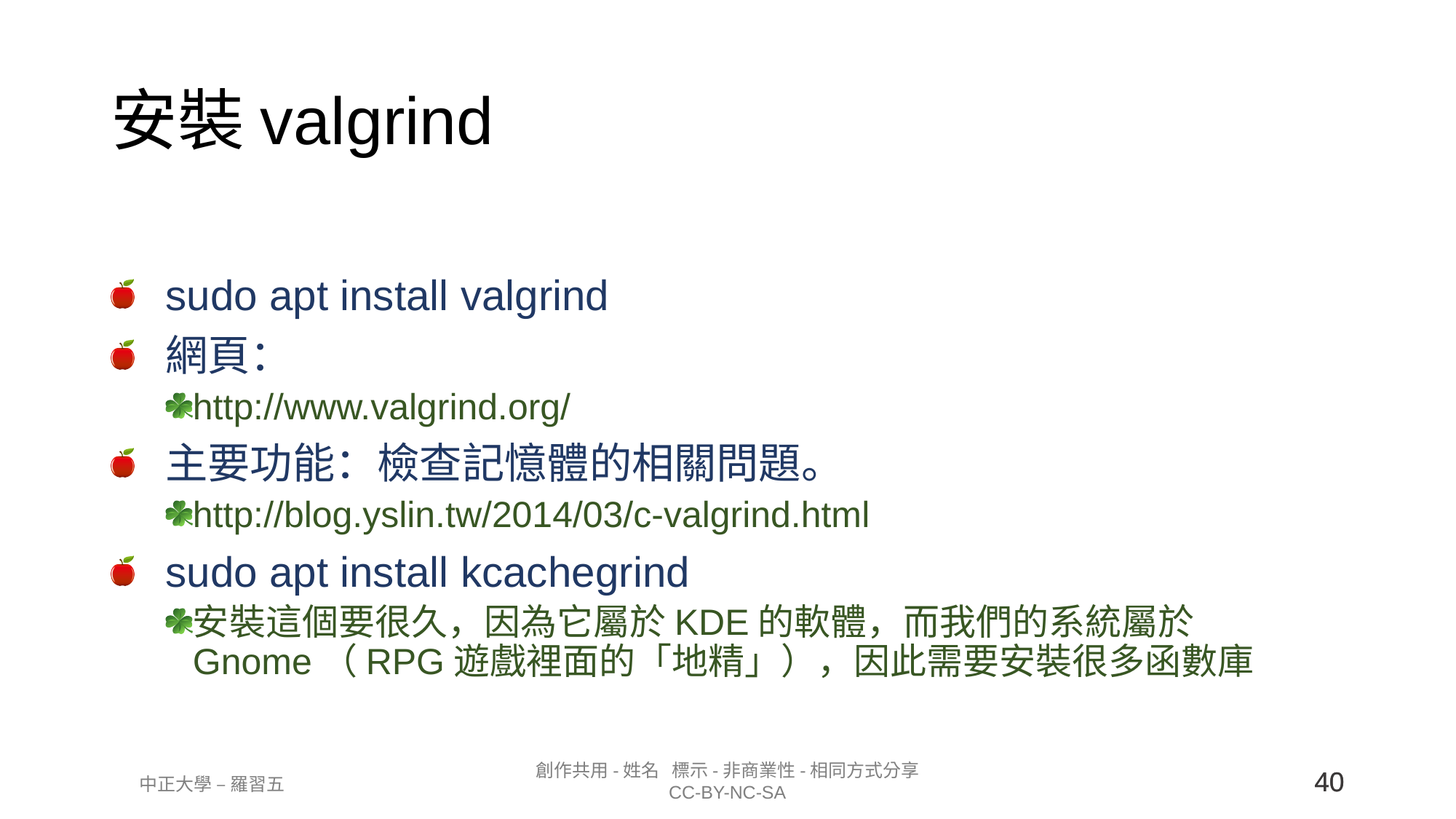

# 安裝valgrind
sudo apt install valgrind
網頁：
http://www.valgrind.org/
主要功能：檢查記憶體的相關問題。
http://blog.yslin.tw/2014/03/c-valgrind.html
sudo apt install kcachegrind
安裝這個要很久，因為它屬於KDE的軟體，而我們的系統屬於Gnome（RPG遊戲裡面的「地精」），因此需要安裝很多函數庫